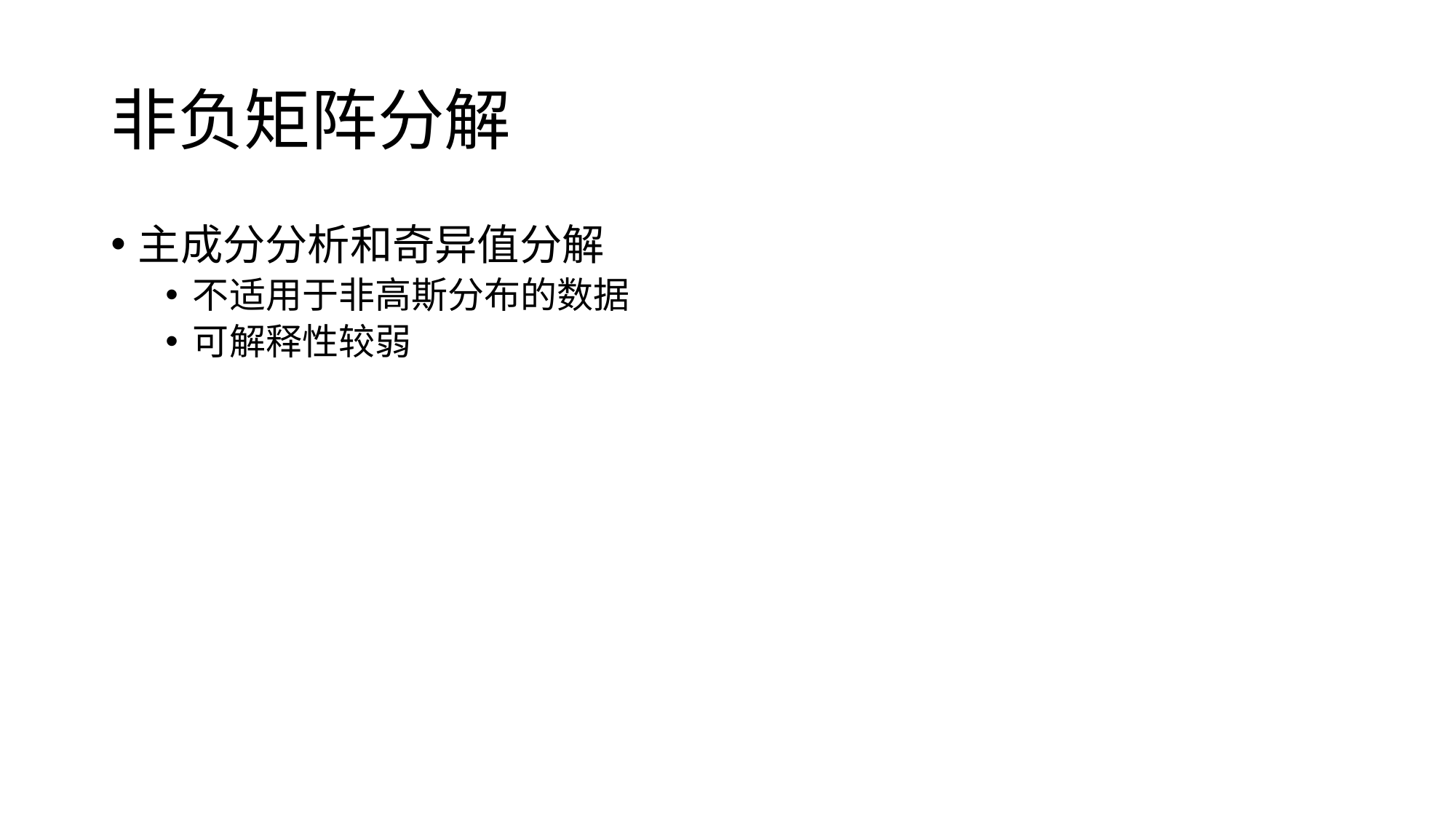

# 非负矩阵分解
主成分分析和奇异值分解
不适用于非高斯分布的数据
可解释性较弱